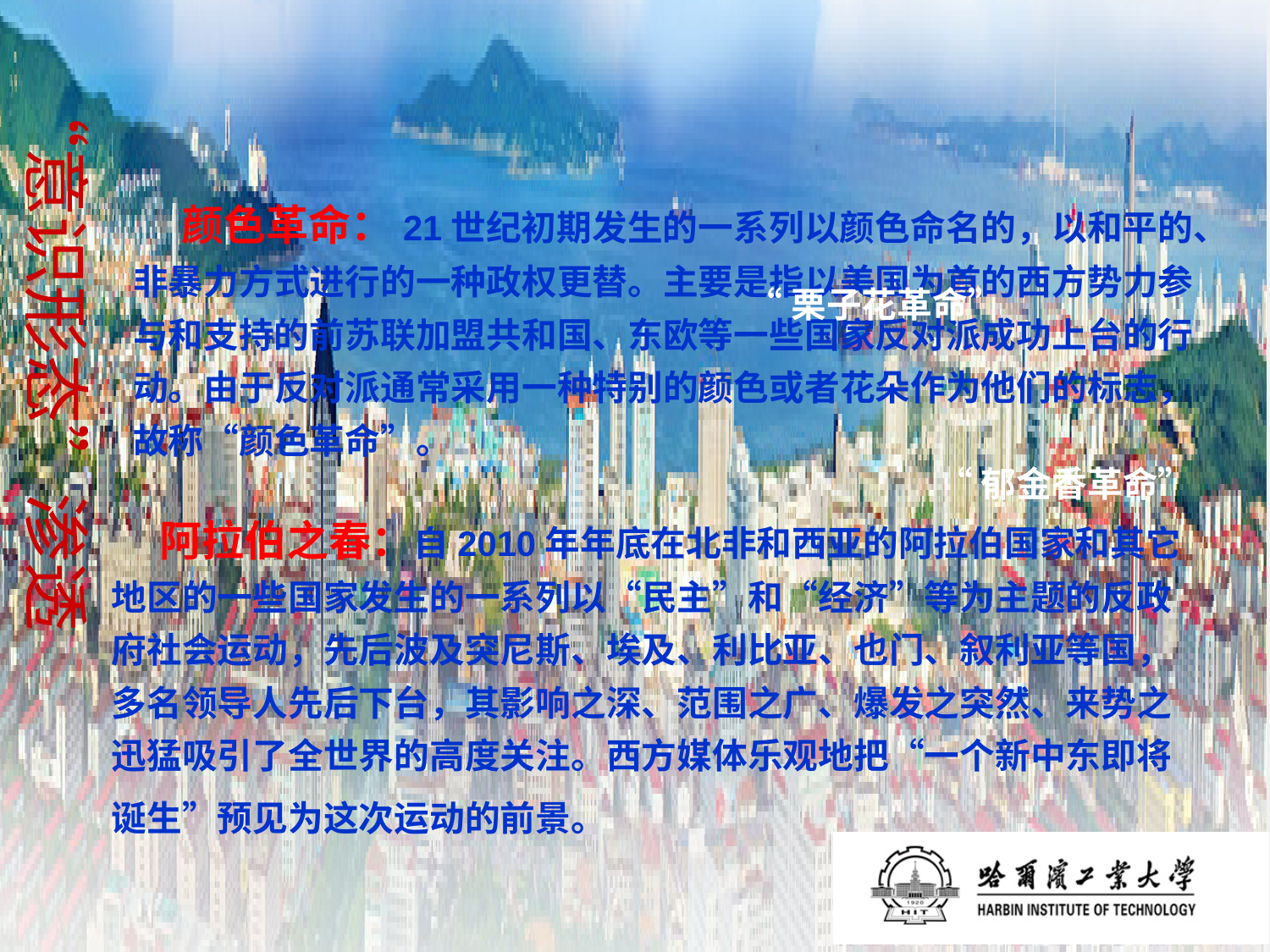

颜色革命：21世纪初期发生的一系列以颜色命名的，以和平的、非暴力方式进行的一种政权更替。主要是指以美国为首的西方势力参与和支持的前苏联加盟共和国、东欧等一些国家反对派成功上台的行动。由于反对派通常采用一种特别的颜色或者花朵作为他们的标志，故称“颜色革命”。
“栗子花革命”
“意识形态”渗透
“郁金香革命”
    阿拉伯之春：自2010年年底在北非和西亚的阿拉伯国家和其它地区的一些国家发生的一系列以“民主”和“经济”等为主题的反政府社会运动，先后波及突尼斯、埃及、利比亚、也门、叙利亚等国，多名领导人先后下台，其影响之深、范围之广、爆发之突然、来势之迅猛吸引了全世界的高度关注。西方媒体乐观地把“一个新中东即将诞生”预见为这次运动的前景。